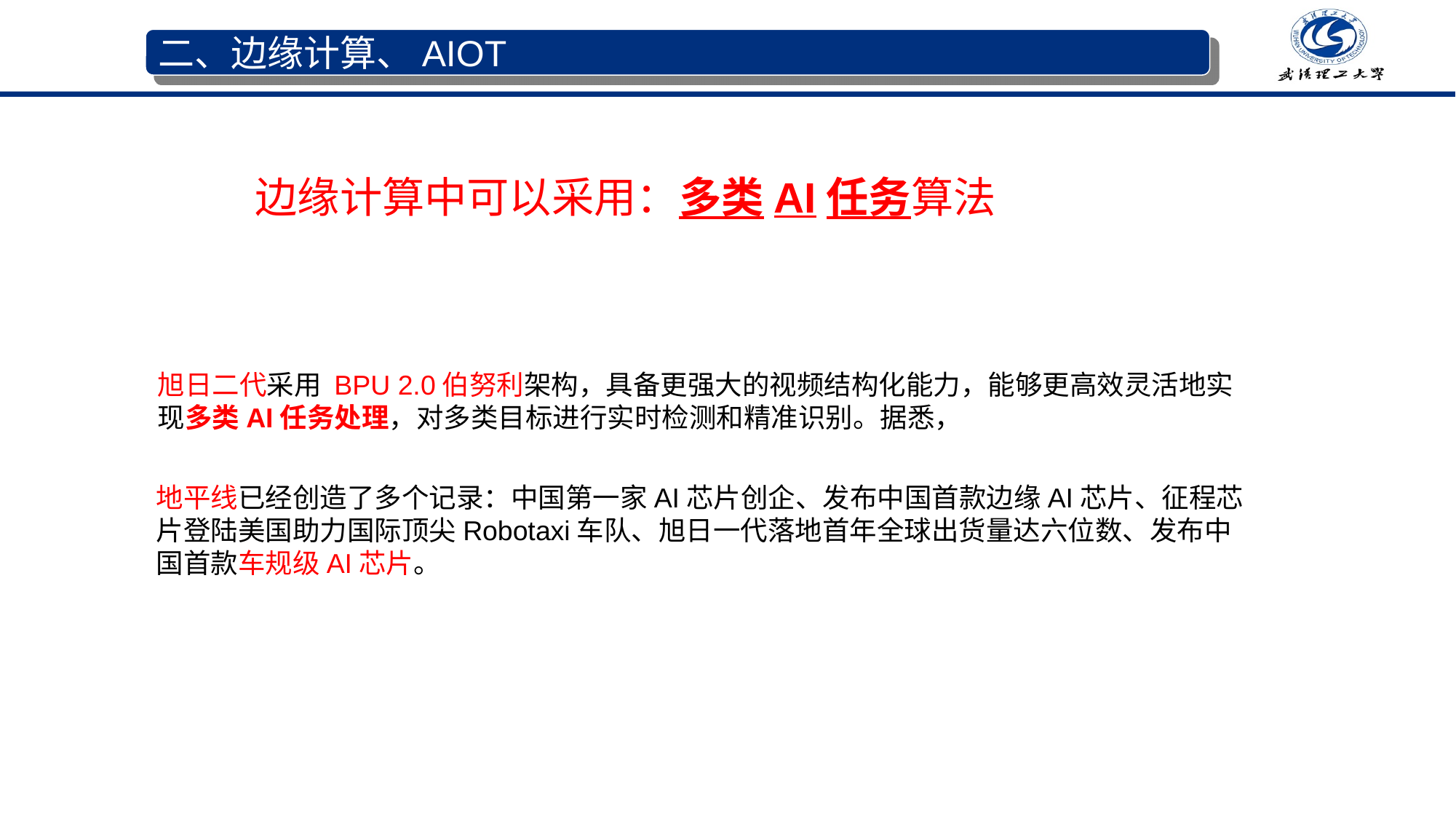

二、边缘计算、AIOT
边缘计算中可以采用：多类AI任务算法
旭日二代采用 BPU 2.0伯努利架构，具备更强大的视频结构化能力，能够更高效灵活地实现多类AI任务处理，对多类目标进行实时检测和精准识别。据悉，
地平线已经创造了多个记录：中国第一家AI芯片创企、发布中国首款边缘AI芯片、征程芯片登陆美国助力国际顶尖Robotaxi车队、旭日一代落地首年全球出货量达六位数、发布中国首款车规级AI芯片。